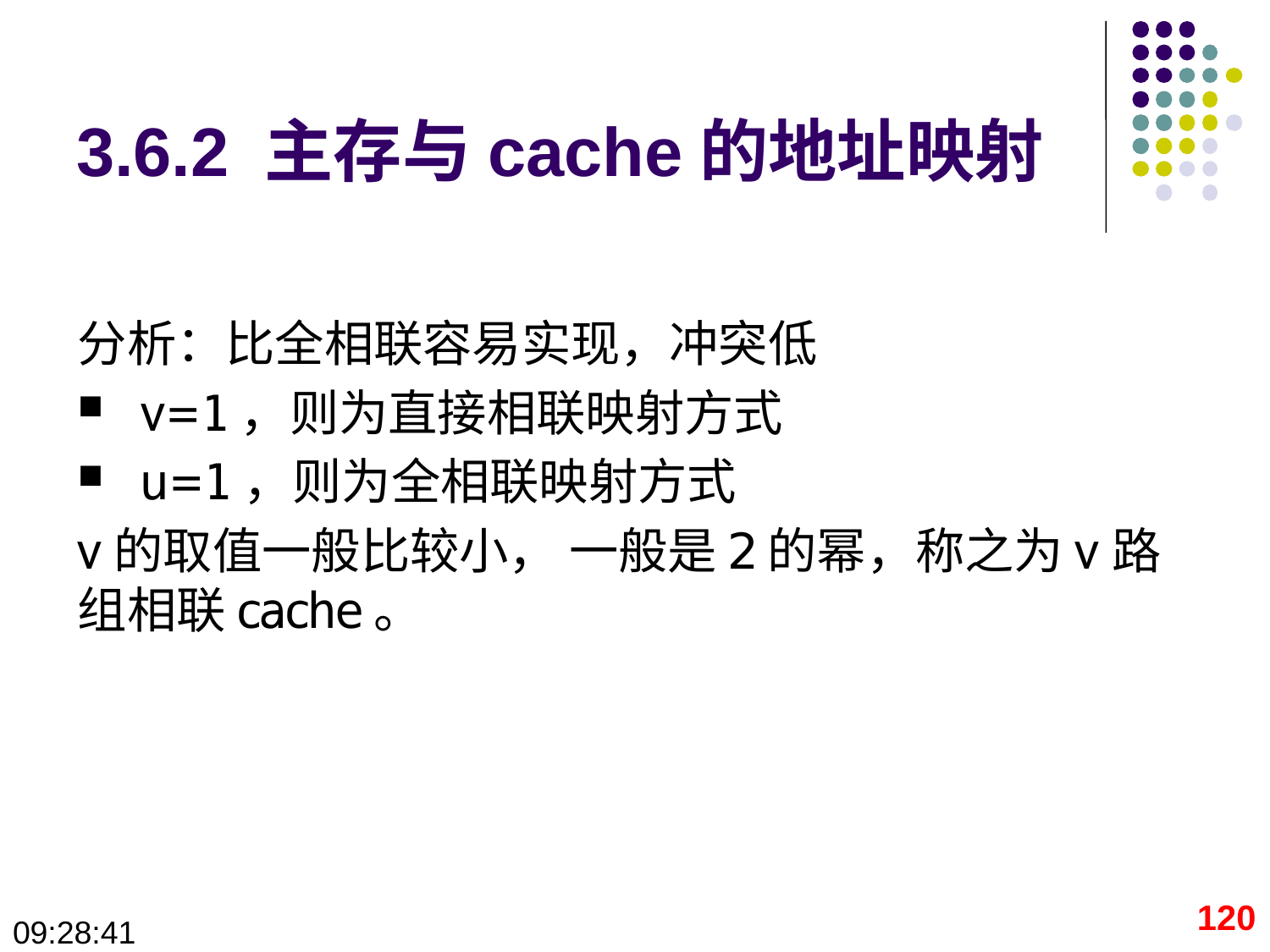

# 3.6.2 主存与cache的地址映射
分析：比全相联容易实现，冲突低
v=1，则为直接相联映射方式
u=1，则为全相联映射方式
v的取值一般比较小， 一般是2的幂，称之为v路组相联cache。
120
09:28:41